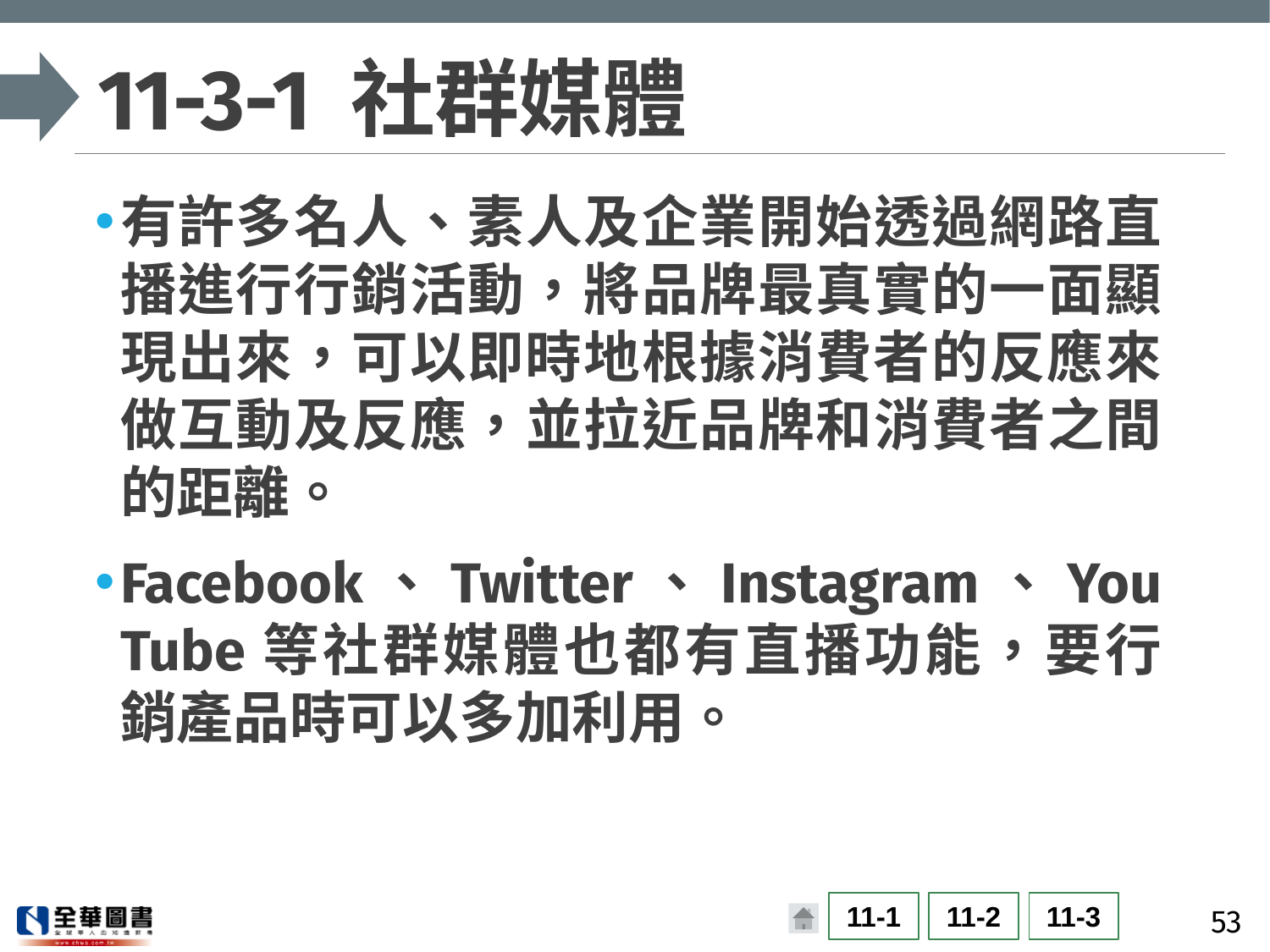

# 11-3-1 社群媒體
有許多名人、素人及企業開始透過網路直播進行行銷活動，將品牌最真實的一面顯現出來，可以即時地根據消費者的反應來做互動及反應，並拉近品牌和消費者之間的距離。
Facebook、Twitter、Instagram、YouTube等社群媒體也都有直播功能，要行銷產品時可以多加利用。
53